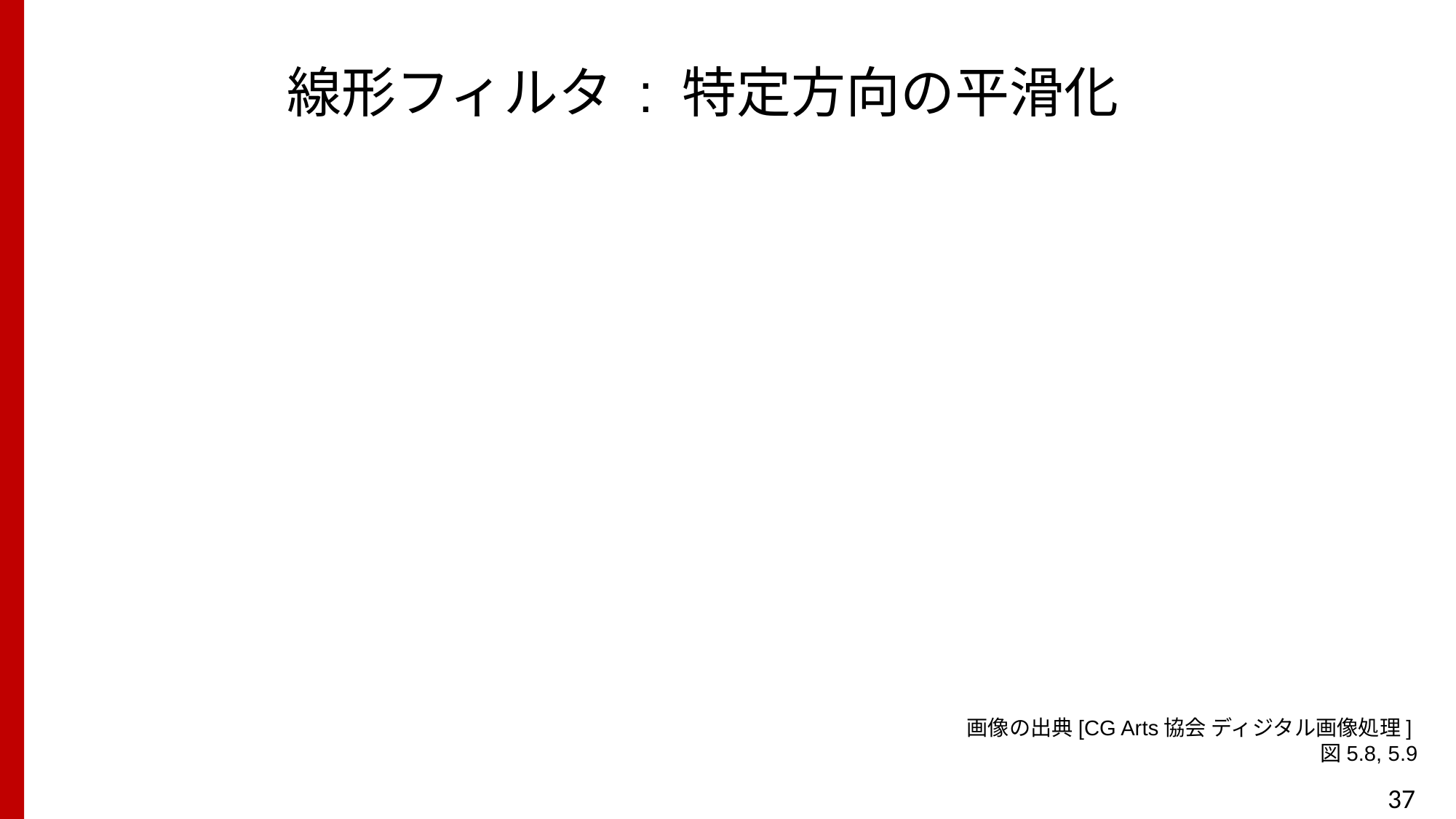

# 線形フィルタ : 特定方向の平滑化
画像の出典[CG Arts協会 ディジタル画像処理]
図5.8, 5.9
37